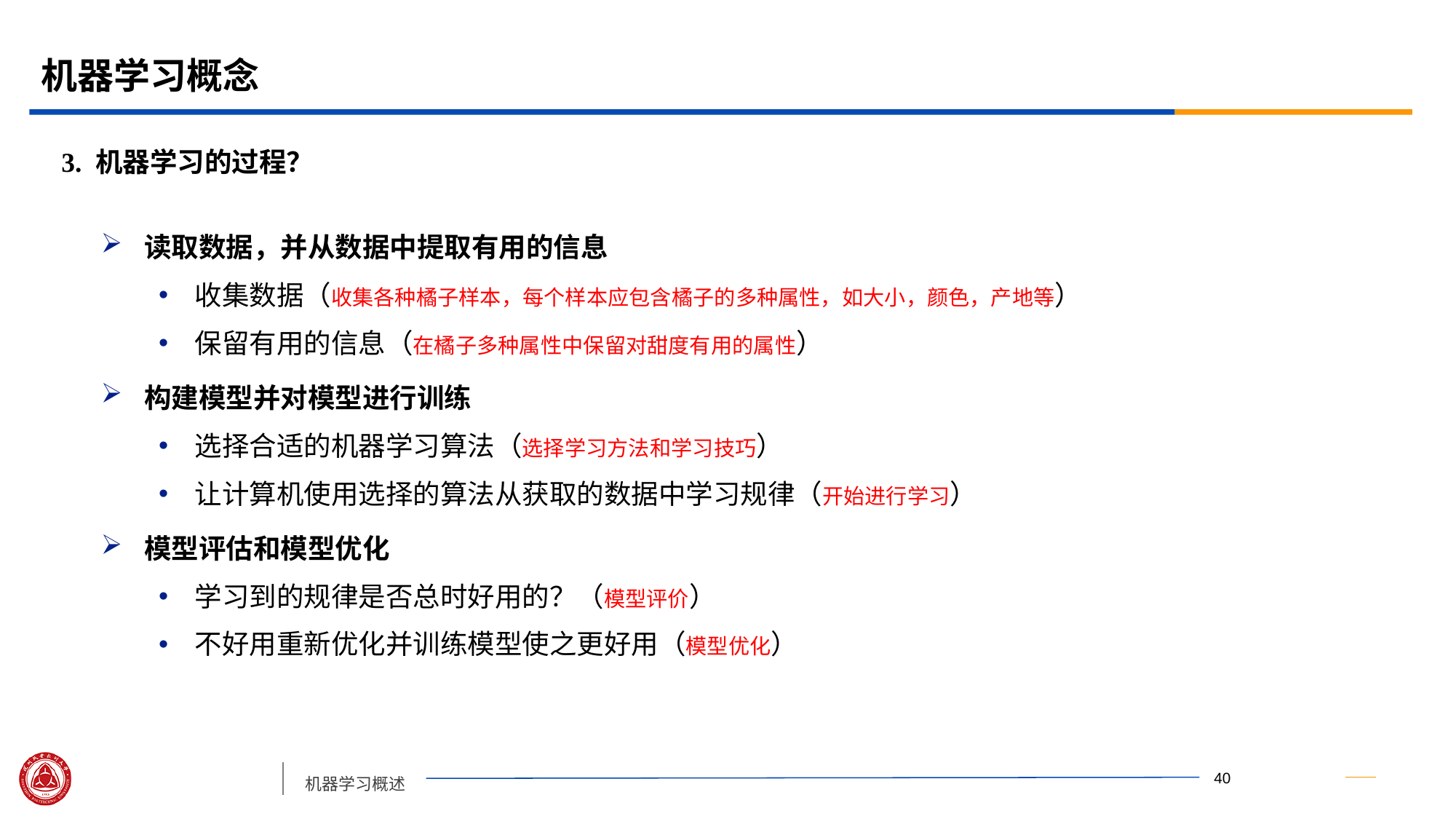

# 机器学习概念
3. 机器学习的过程？
读取数据，并从数据中提取有用的信息
收集数据（收集各种橘子样本，每个样本应包含橘子的多种属性，如大小，颜色，产地等）
保留有用的信息（在橘子多种属性中保留对甜度有用的属性）
构建模型并对模型进行训练
选择合适的机器学习算法（选择学习方法和学习技巧）
让计算机使用选择的算法从获取的数据中学习规律（开始进行学习）
模型评估和模型优化
学习到的规律是否总时好用的？（模型评价）
不好用重新优化并训练模型使之更好用（模型优化）